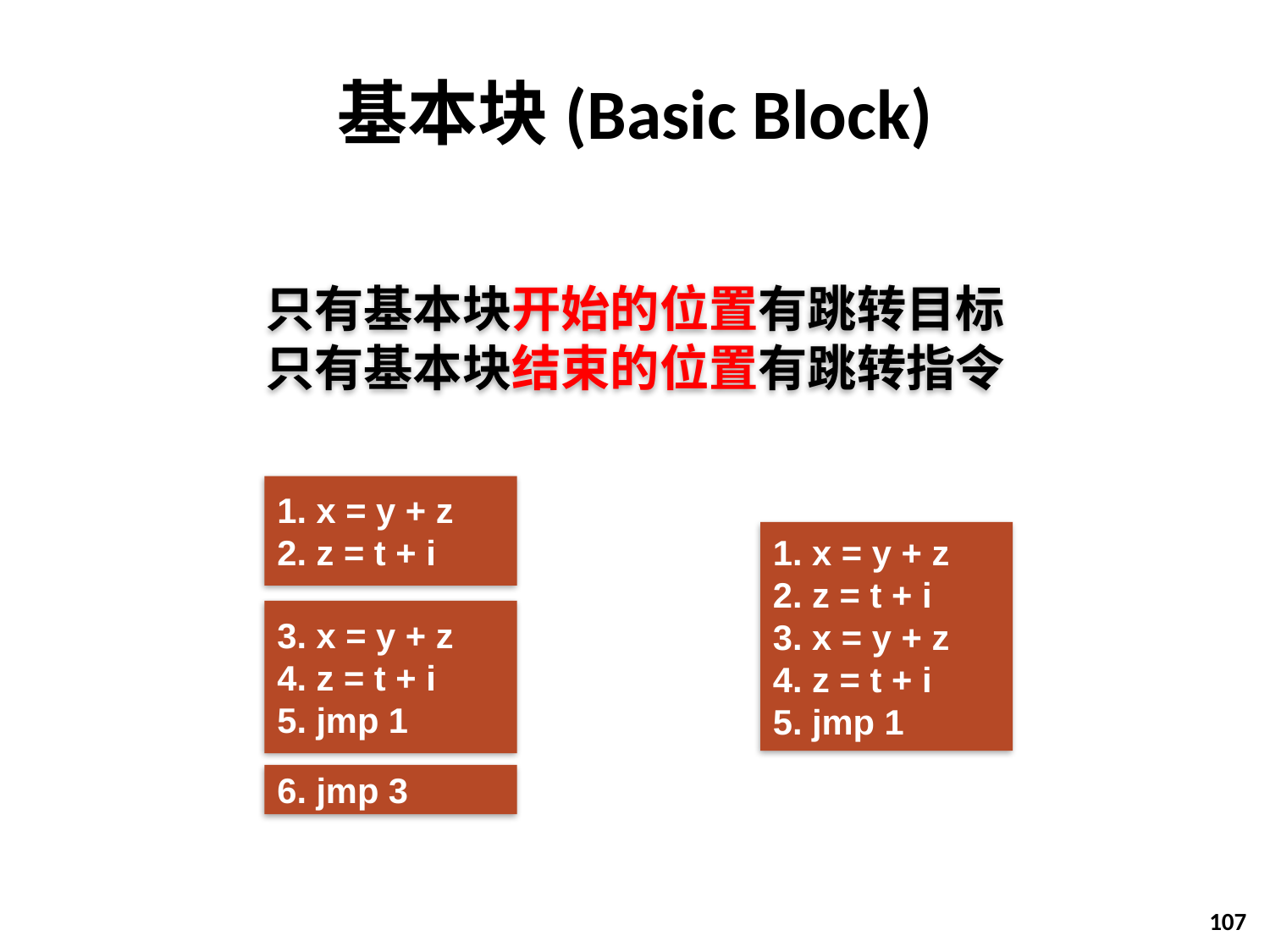

# 基本块(Basic Block)
只有基本块开始的位置有跳转目标
只有基本块结束的位置有跳转指令
1. x = y + z
2. z = t + i
3. x = y + z
4. z = t + i
5. jmp 1
6. jmp 3
1. x = y + z
2. z = t + i
3. x = y + z
4. z = t + i
5. jmp 1
107